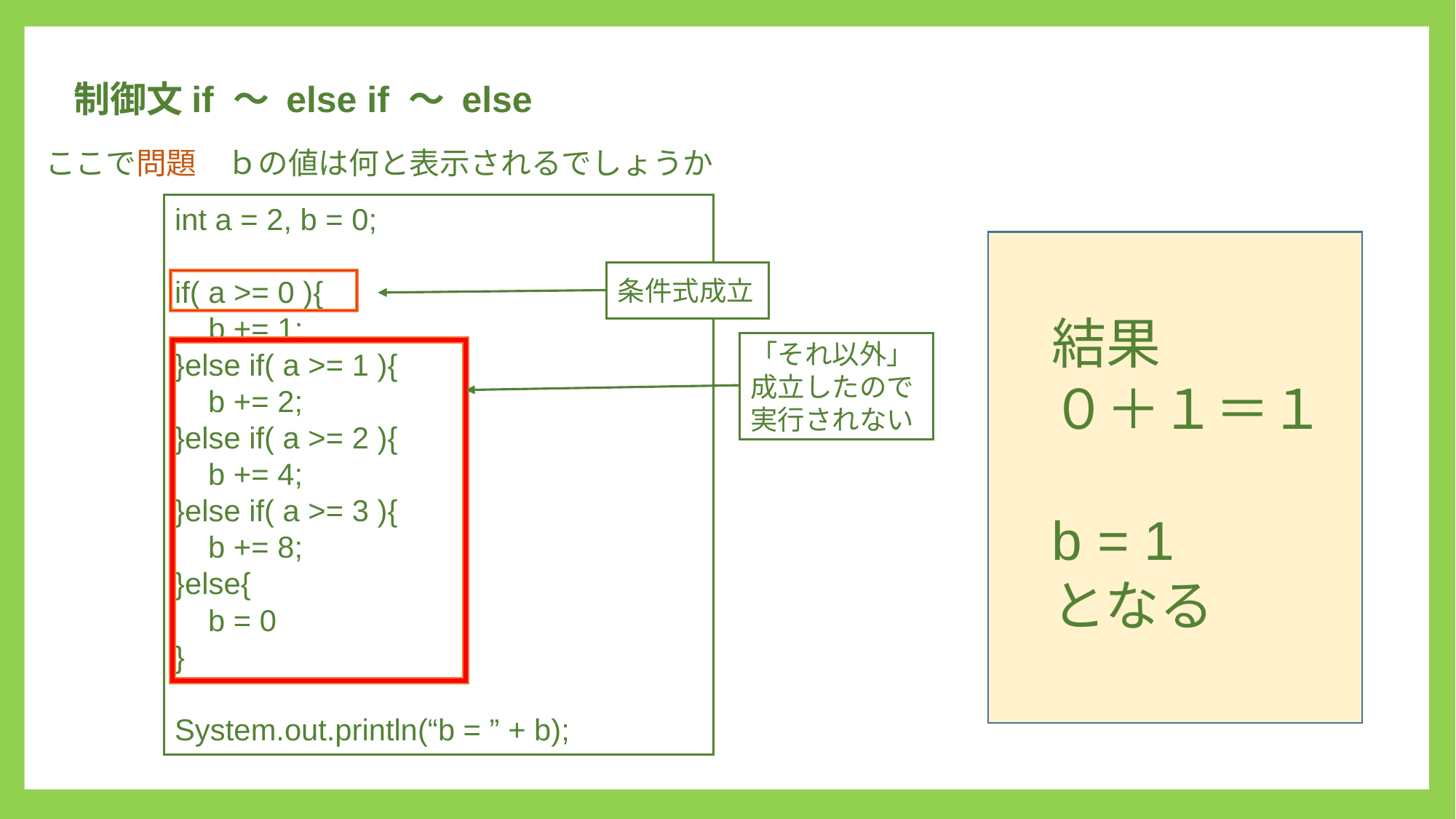

制御文if ～ else if ～ else
ここで問題　ｂの値は何と表示されるでしょうか
int a = 2, b = 0;

if( a >= 0 ){
    b += 1;
}else if( a >= 1 ){
    b += 2;
}else if( a >= 2 ){
    b += 4;
}else if( a >= 3 ){
    b += 8;
}else{
    b = 0
}

System.out.println(“b = ” + b);

条件式成立

結果
０＋１＝１

b = 1
となる
「それ以外」
成立したので実行されない